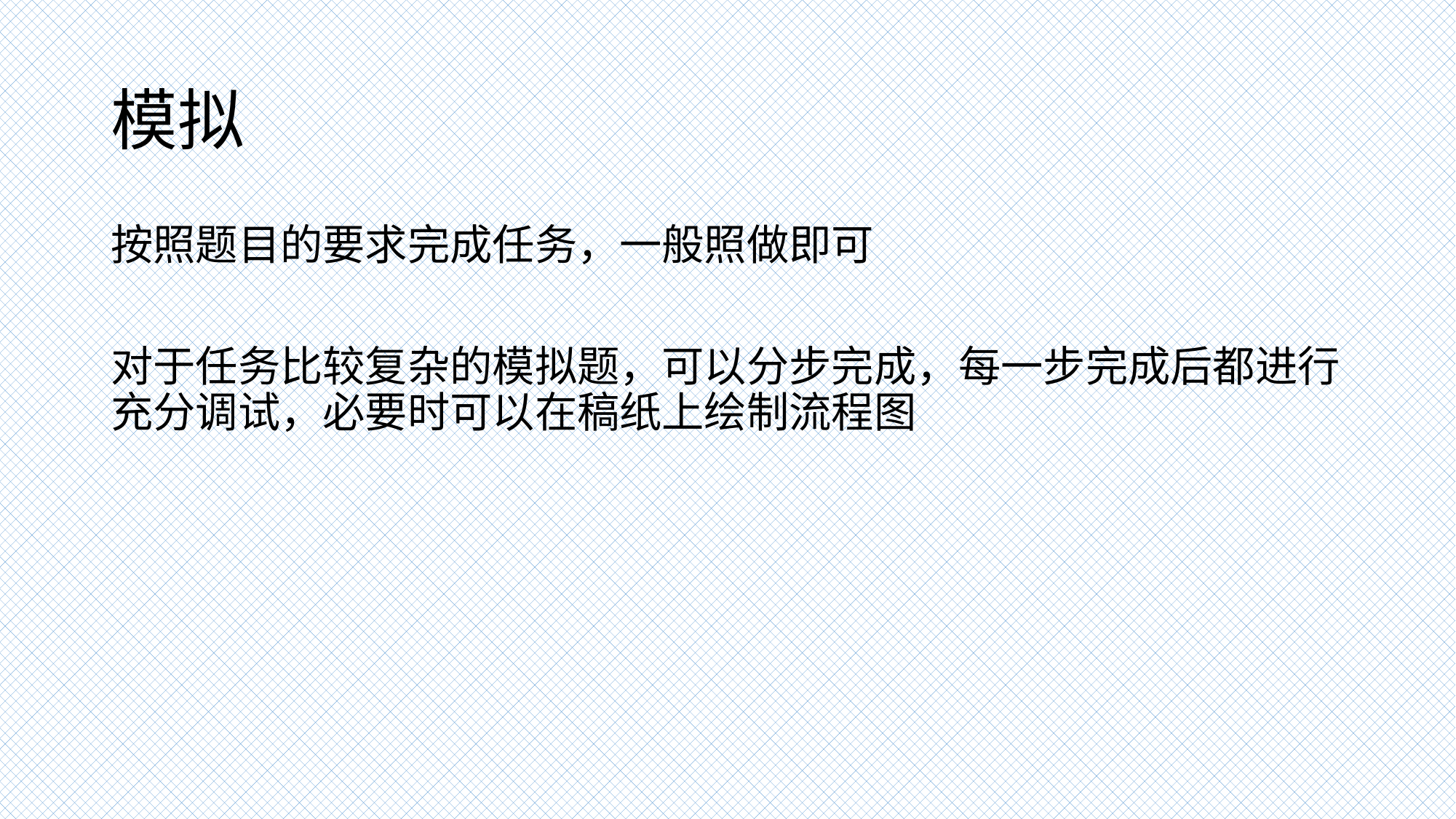

# 模拟
按照题目的要求完成任务，一般照做即可

对于任务比较复杂的模拟题，可以分步完成，每一步完成后都进行充分调试，必要时可以在稿纸上绘制流程图